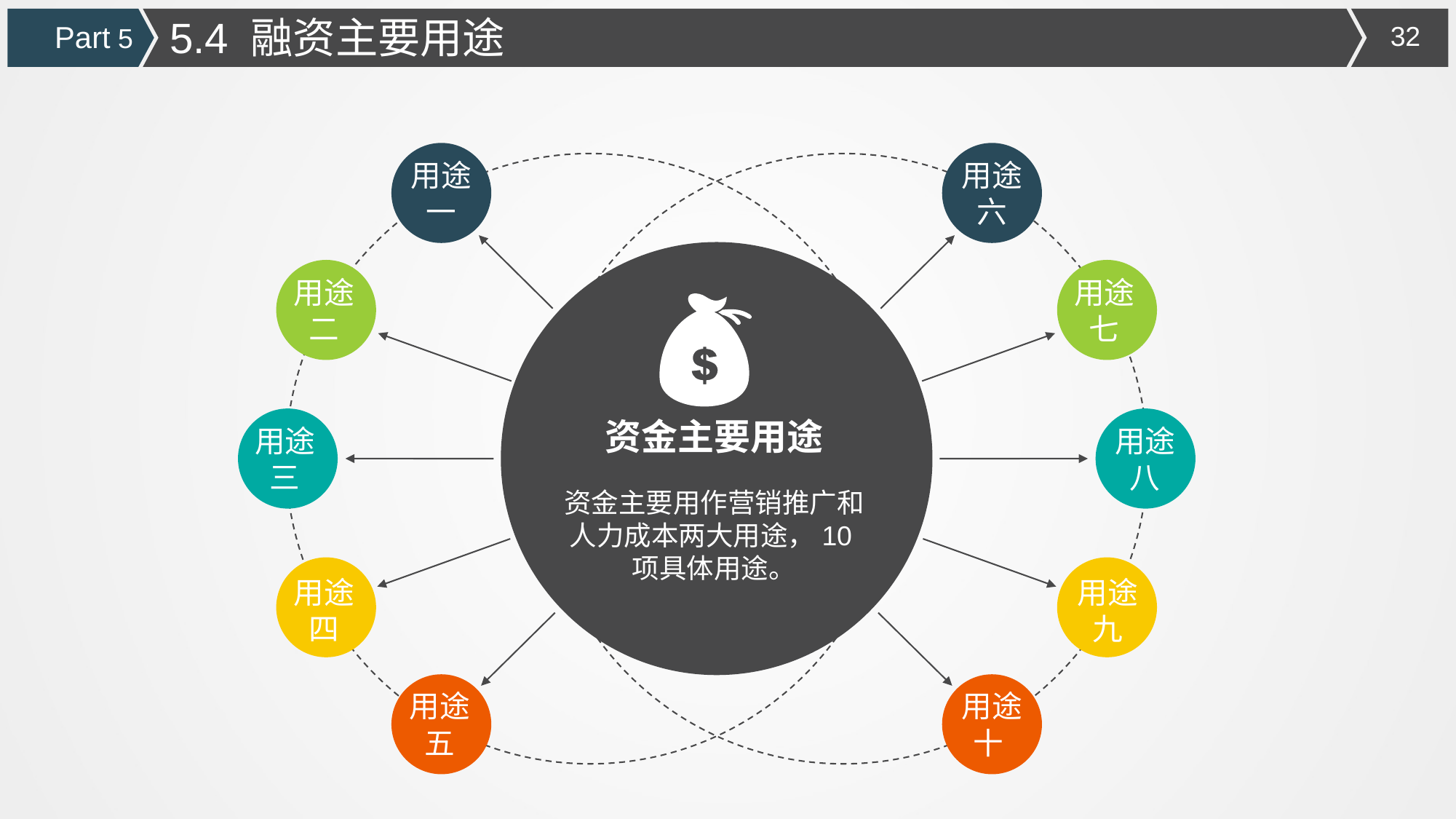

5.4 融资主要用途
Part 5

用途一

用途六

用途二

用途七

资金主要用途

用途三

用途八

资金主要用作营销推广和人力成本两大用途，10项具体用途。

用途四

用途九

用途五

用途十